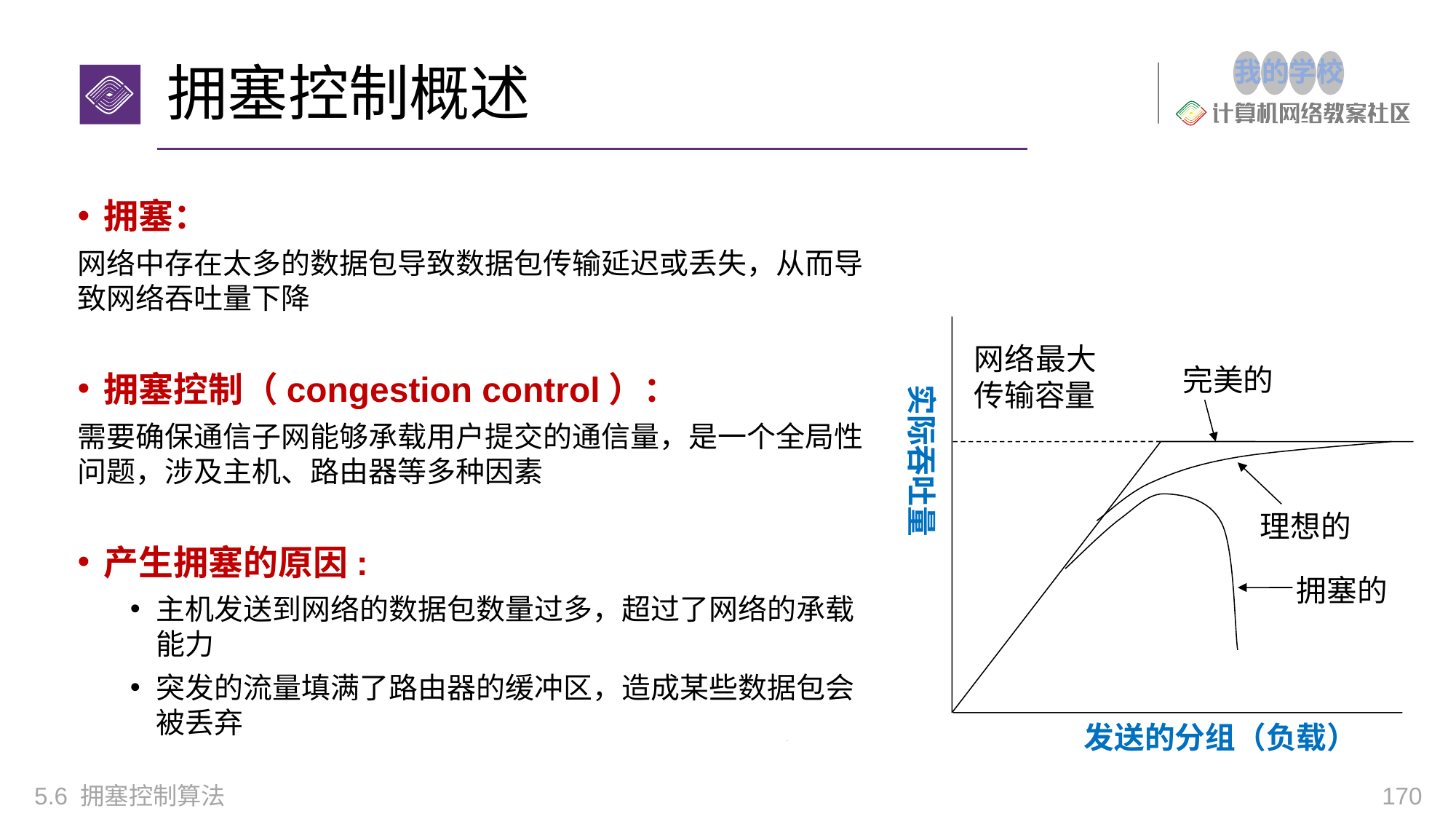

# 拥塞控制概述
拥塞：
网络中存在太多的数据包导致数据包传输延迟或丢失，从而导致网络吞吐量下降

拥塞控制（congestion control）：
需要确保通信子网能够承载用户提交的通信量，是一个全局性问题，涉及主机、路由器等多种因素

产生拥塞的原因:
主机发送到网络的数据包数量过多，超过了网络的承载能力
突发的流量填满了路由器的缓冲区，造成某些数据包会被丢弃

网络最大传输容量
完美的
实际吞吐量
理想的
拥塞的
发送的分组（负载）

5.6 拥塞控制算法
170